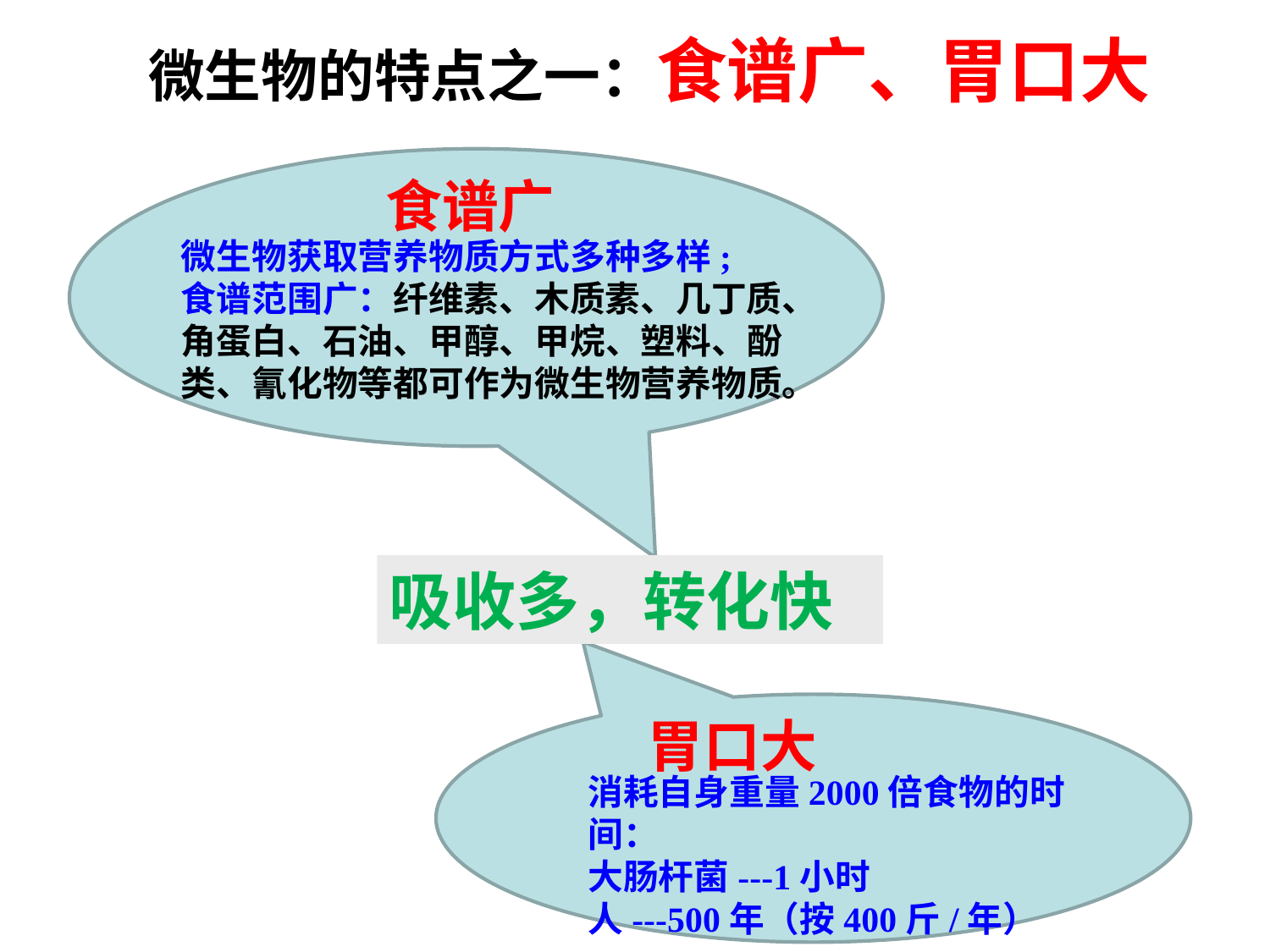

微生物的特点之一：食谱广、胃口大

食谱广
微生物获取营养物质方式多种多样;
食谱范围广：纤维素、木质素、几丁质、角蛋白、石油、甲醇、甲烷、塑料、酚类、氰化物等都可作为微生物营养物质。
吸收多，转化快

胃口大
消耗自身重量2000倍食物的时间：
大肠杆菌---1小时
人---500年（按400斤/年）